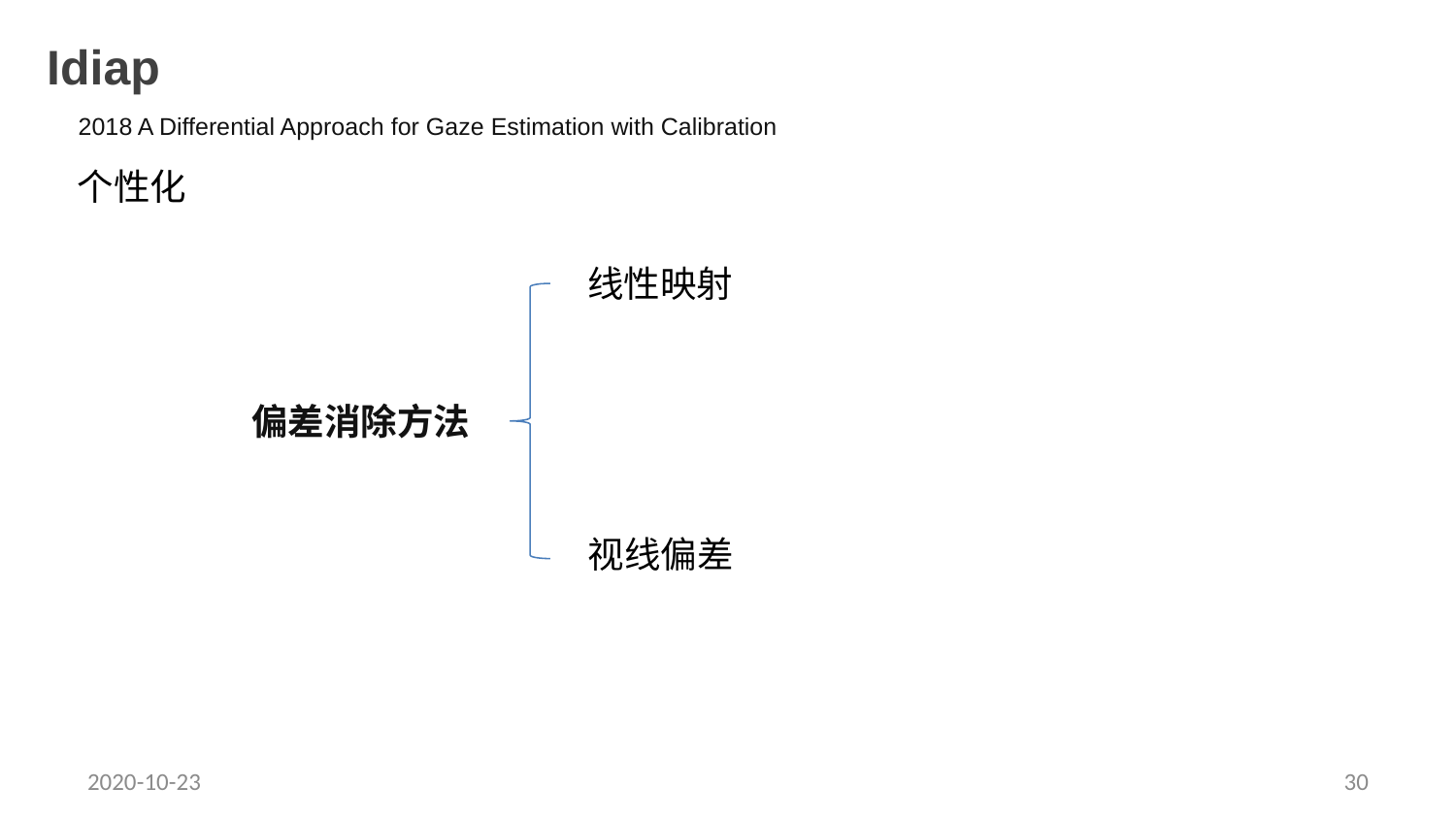

Idiap
2018 A Differential Approach for Gaze Estimation with Calibration
个性化
线性映射

偏差消除方法
视线偏差
2020-10-23
30